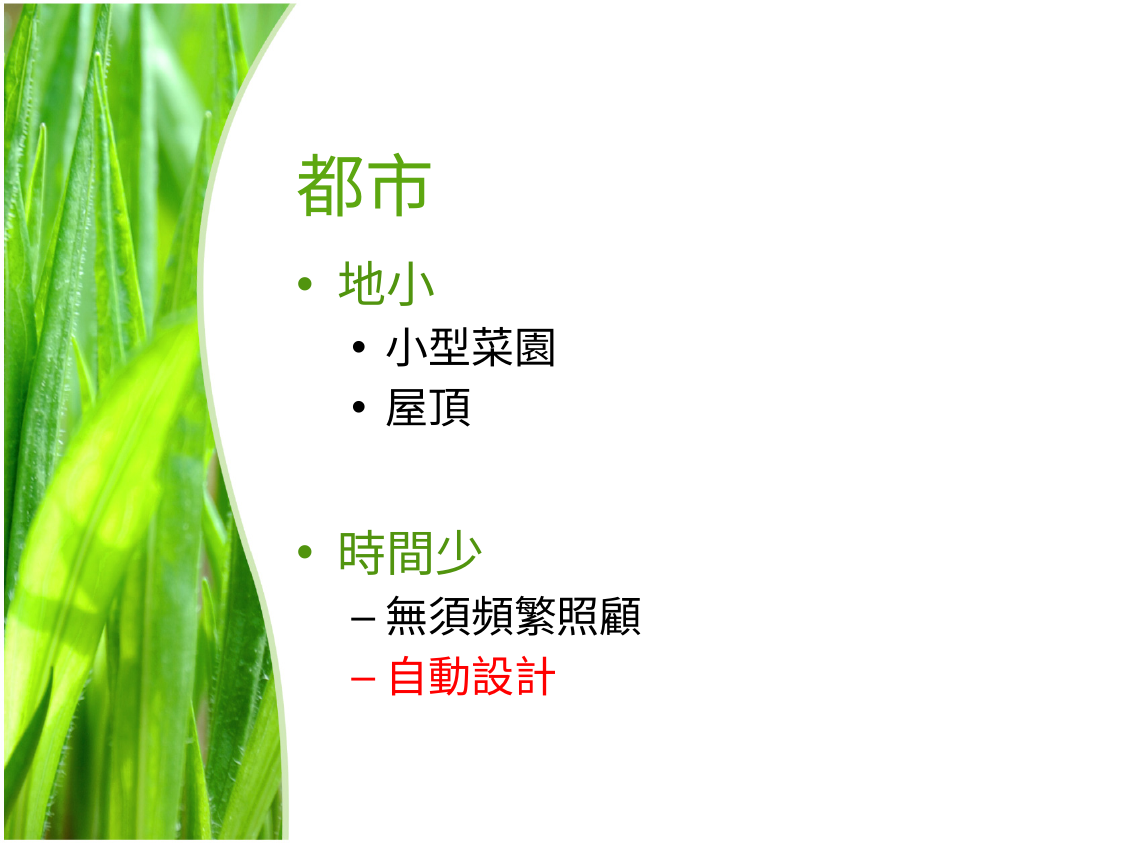

# 都市
地小
小型菜園
屋頂

時間少
無須頻繁照顧
自動設計